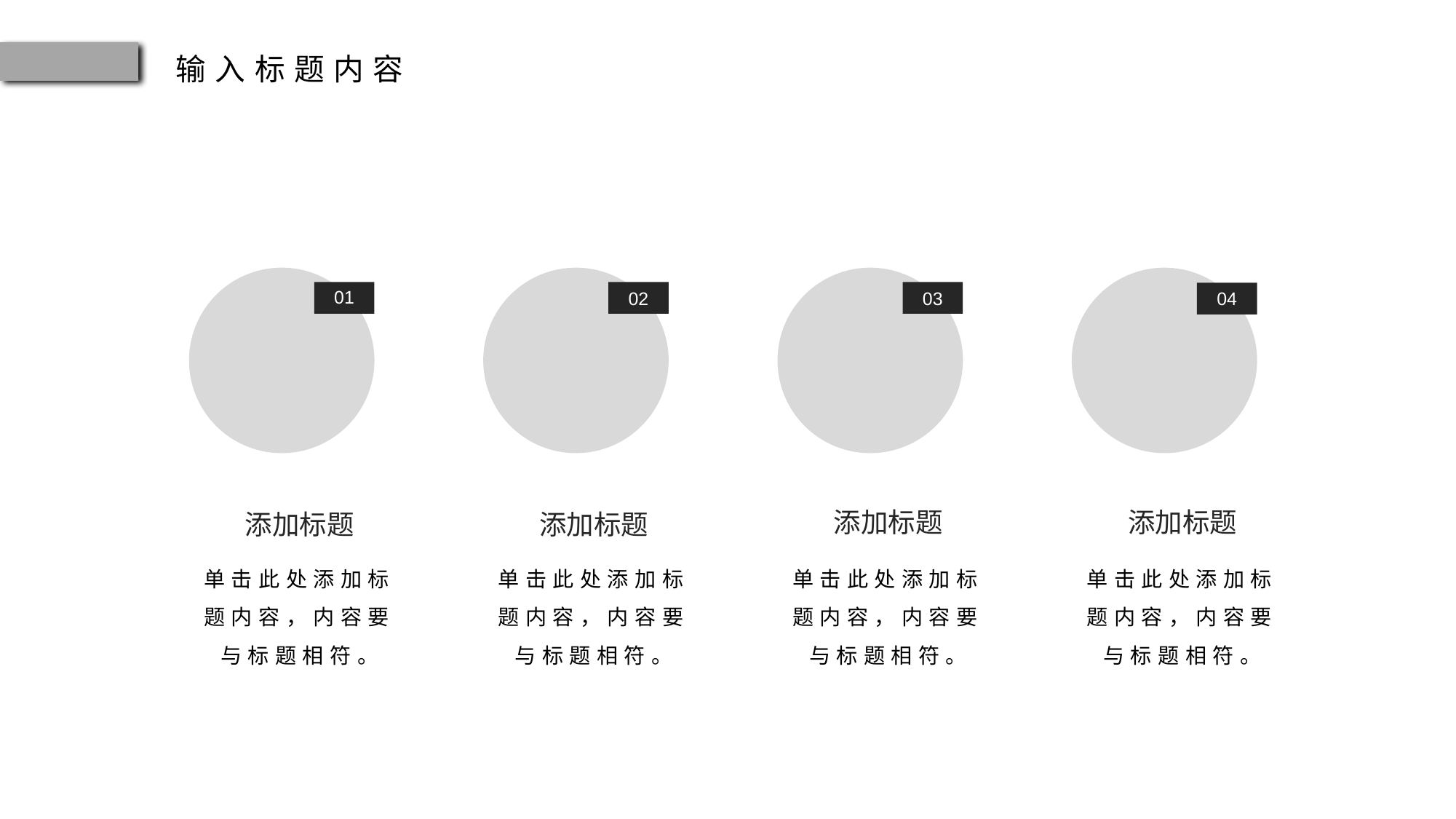

01

02

03

04

添加标题
单击此处添加标题内容，内容要与标题相符。
添加标题
单击此处添加标题内容，内容要与标题相符。
添加标题
单击此处添加标题内容，内容要与标题相符。
添加标题
单击此处添加标题内容，内容要与标题相符。